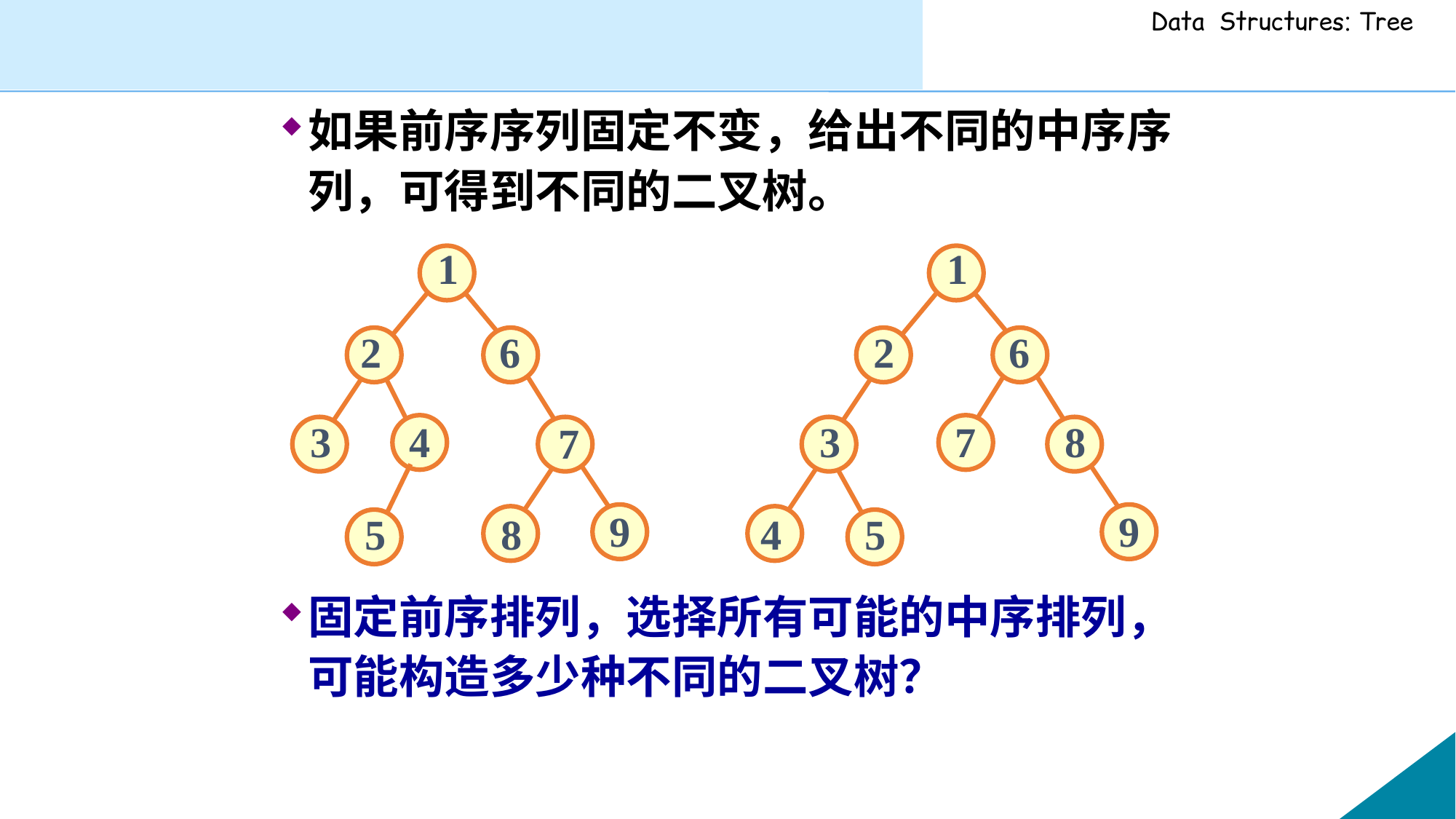

如果前序序列固定不变，给出不同的中序序列，可得到不同的二叉树。

固定前序排列，选择所有可能的中序排列，可能构造多少种不同的二叉树？
1
1

2
6
2
6

3
4
3
7
8
7

9
9
5
8
4
5